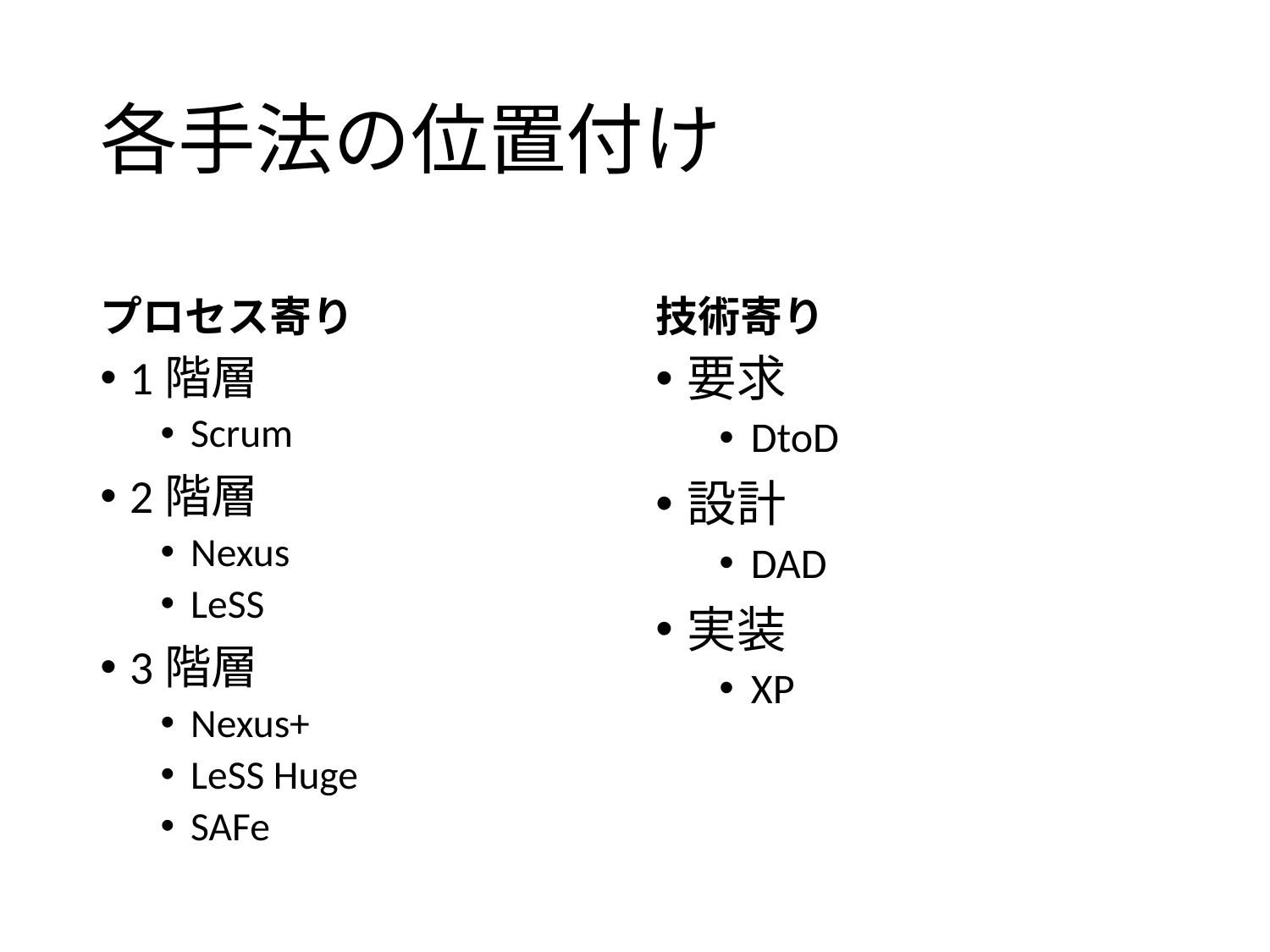

# 各手法の位置付け
プロセス寄り
技術寄り
1階層
Scrum
2階層
Nexus
LeSS
3階層
Nexus+
LeSS Huge
SAFe

要求
DtoD
設計
DAD
実装
XP